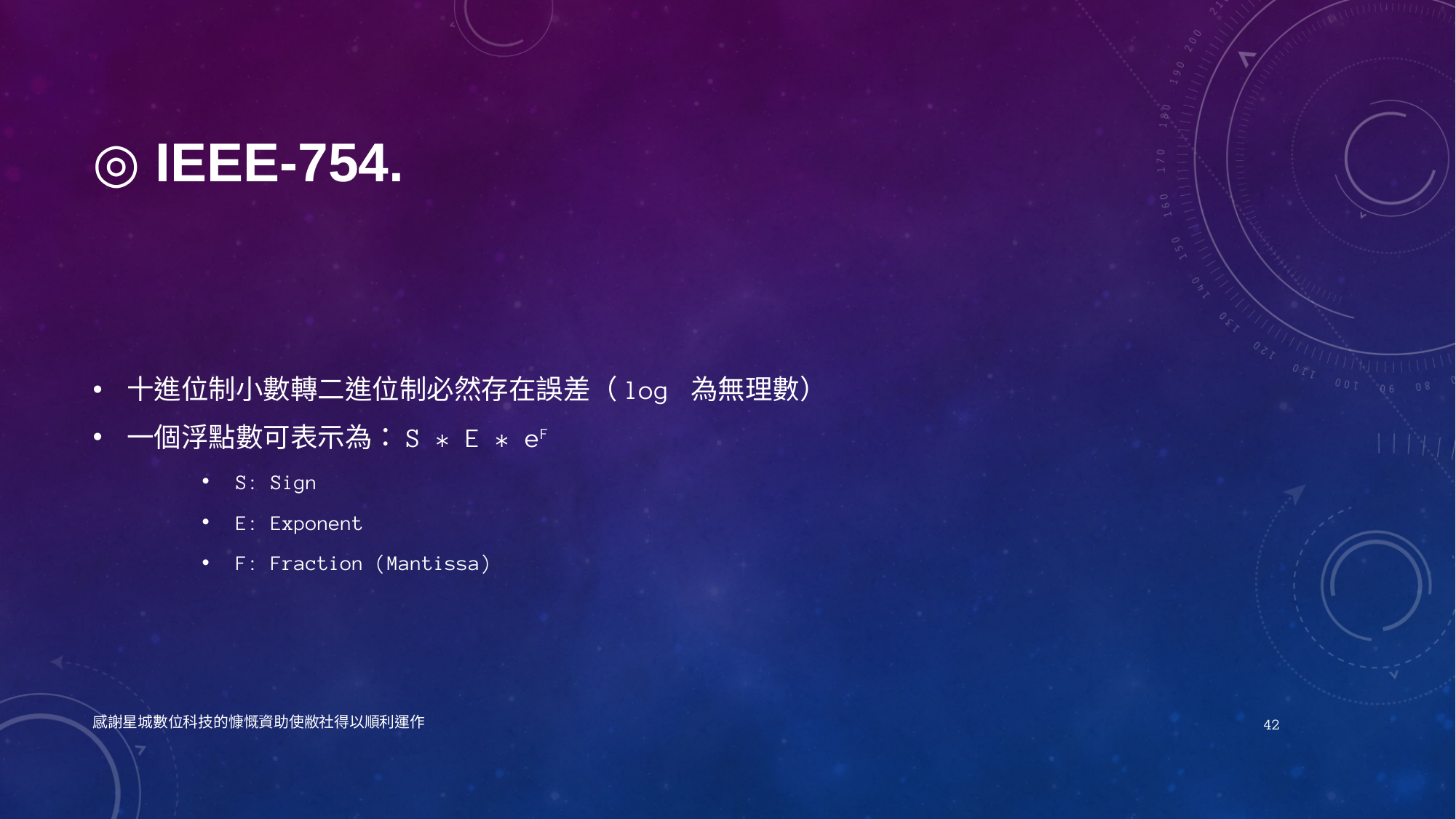

# ◎ IEEE-754.
十進位制小數轉二進位制必然存在誤差（log 為無理數）
一個浮點數可表示為：S * E * eF
S: Sign
E: Exponent
F: Fraction (Mantissa)
感謝星城數位科技的慷慨資助使敝社得以順利運作
42